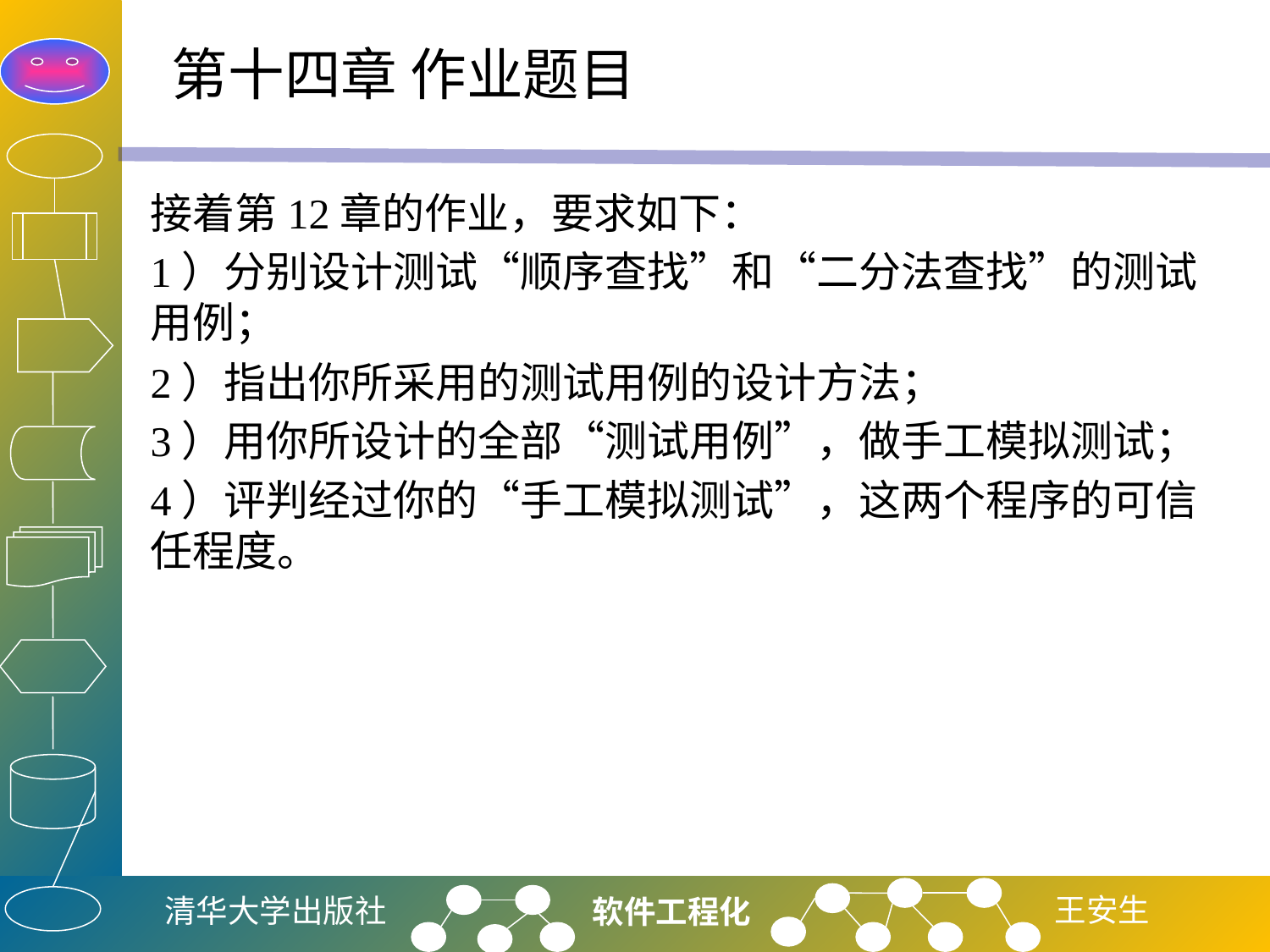

# 第十四章 作业题目
接着第12章的作业，要求如下：
1）分别设计测试“顺序查找”和“二分法查找”的测试用例；
2）指出你所采用的测试用例的设计方法；
3）用你所设计的全部“测试用例”，做手工模拟测试；
4）评判经过你的“手工模拟测试”，这两个程序的可信任程度。